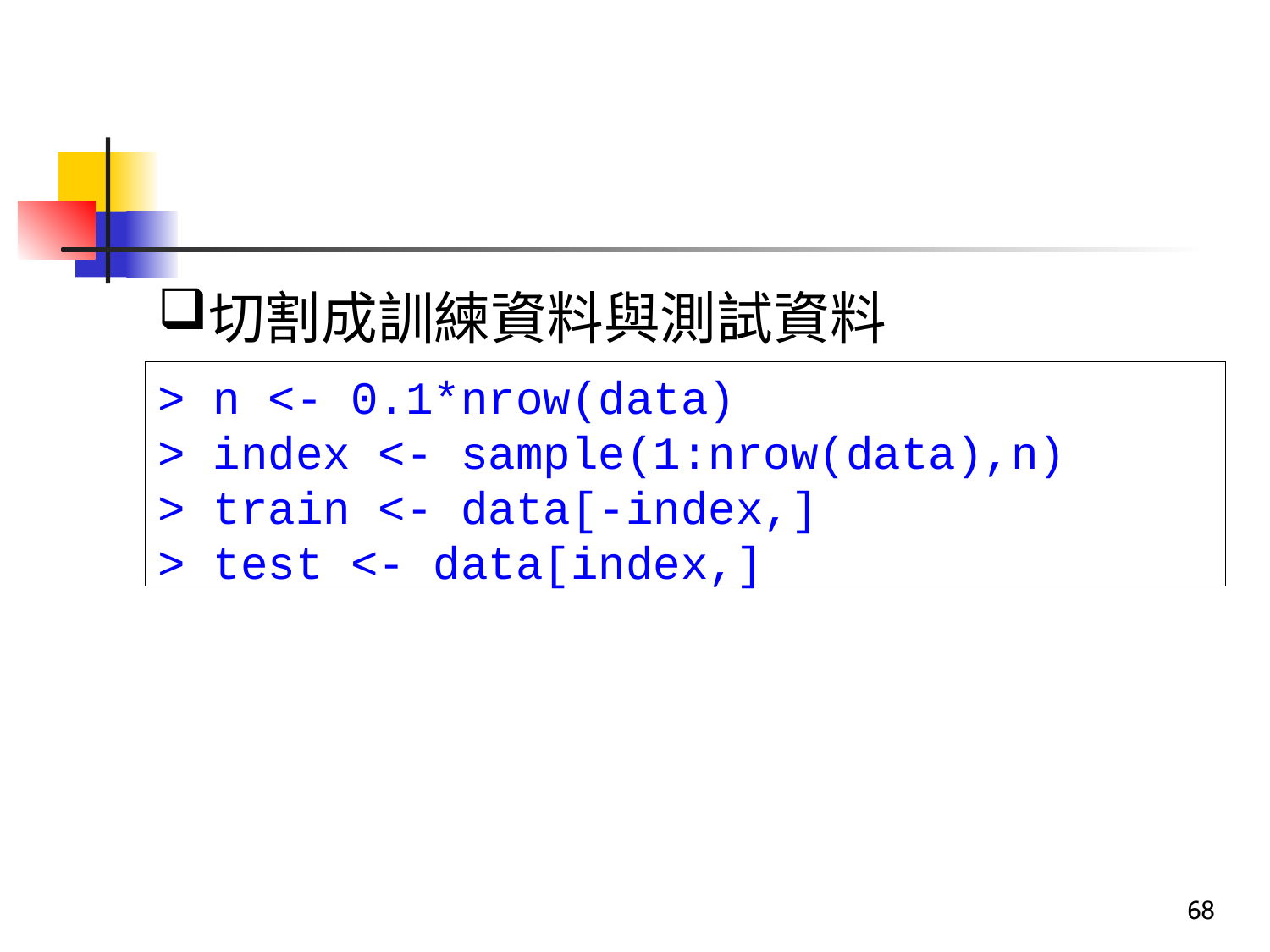

切割成訓練資料與測試資料
> n <- 0.1*nrow(data)
> index <- sample(1:nrow(data),n)
> train <- data[-index,]
> test <- data[index,]

68